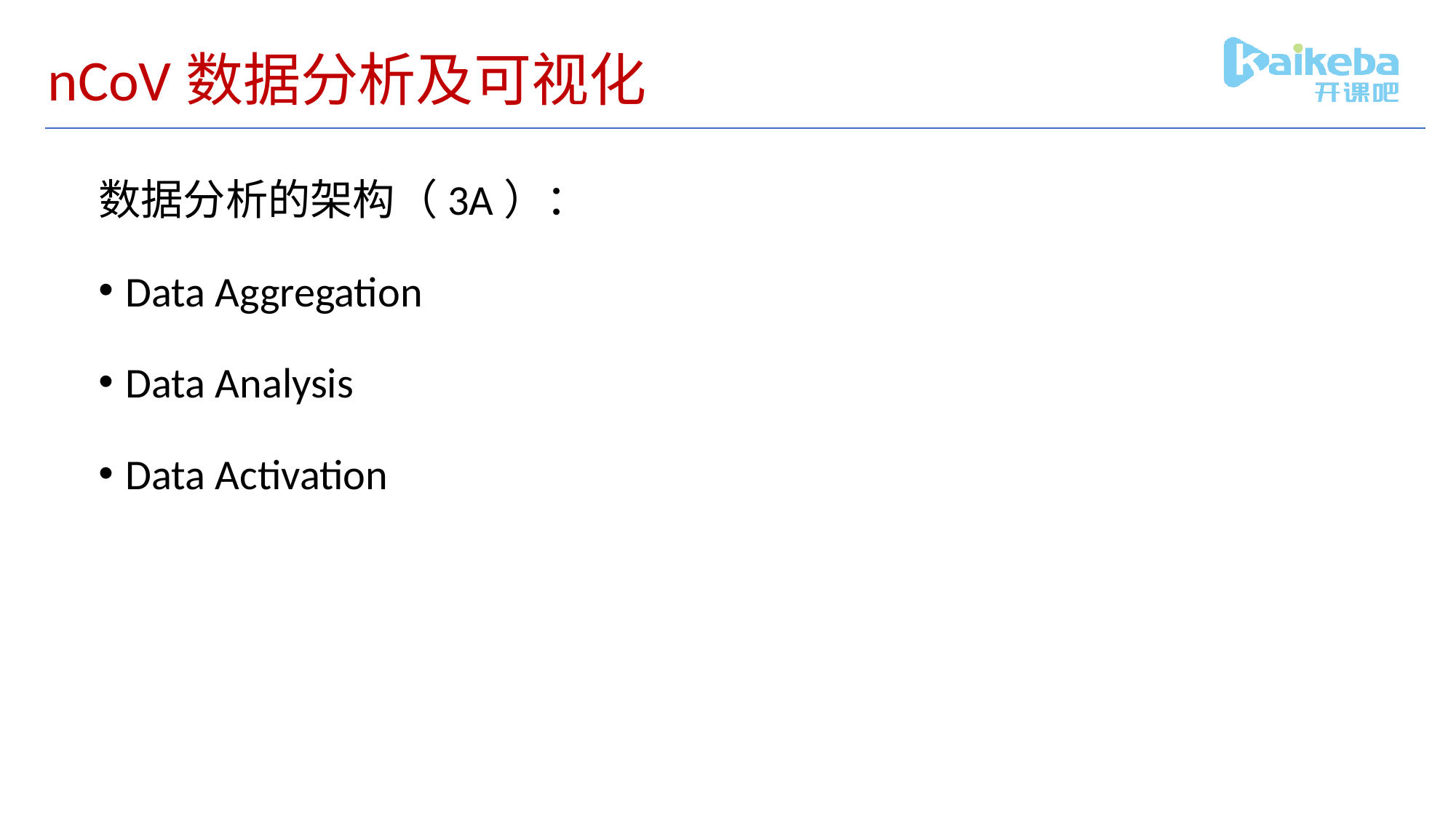

# nCoV数据分析及可视化
数据分析的架构（3A）：
Data Aggregation
Data Analysis
Data Activation